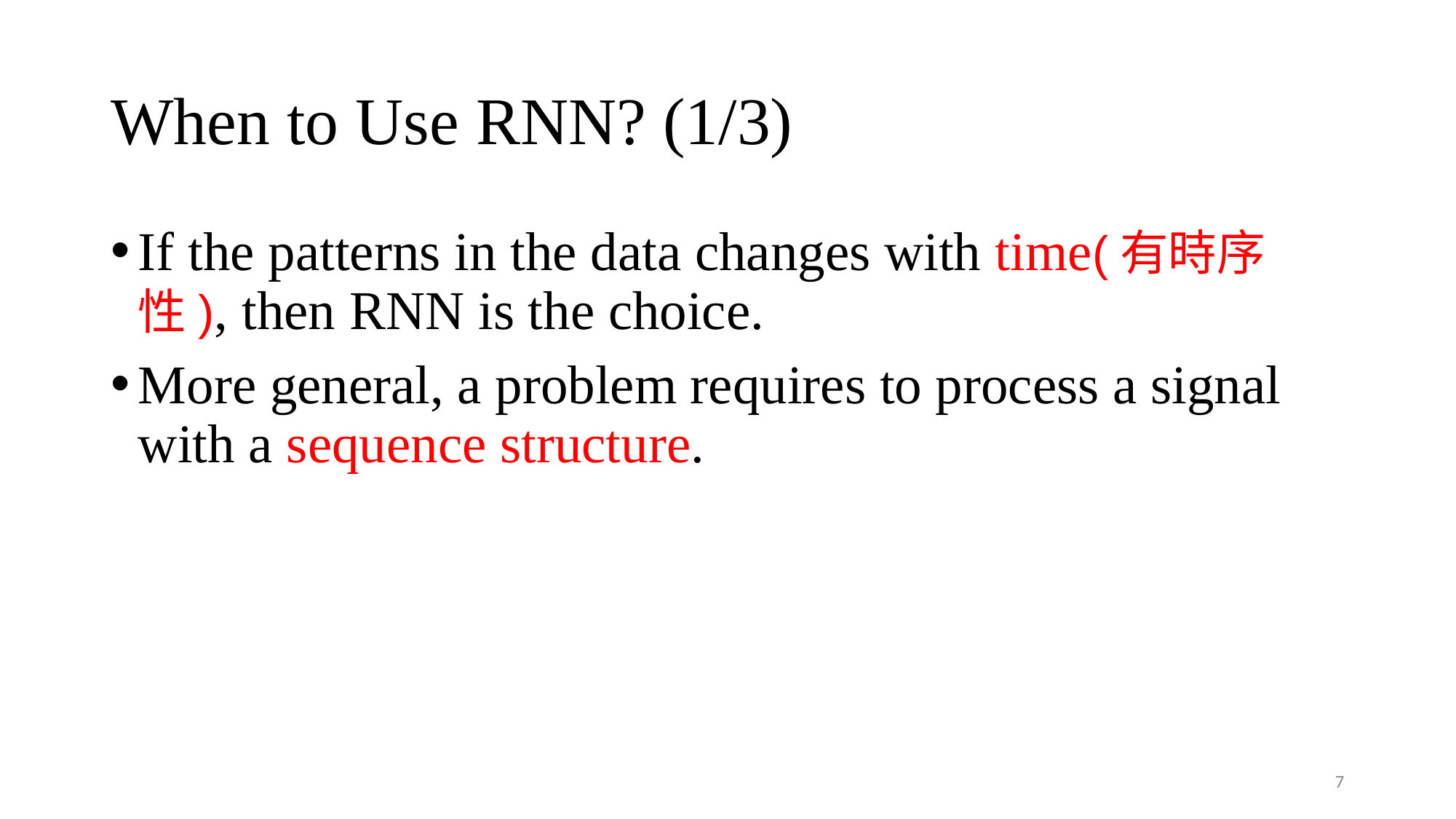

# When to Use RNN? (1/3)
If the patterns in the data changes with time(有時序性), then RNN is the choice.
More general, a problem requires to process a signal with a sequence structure.
7